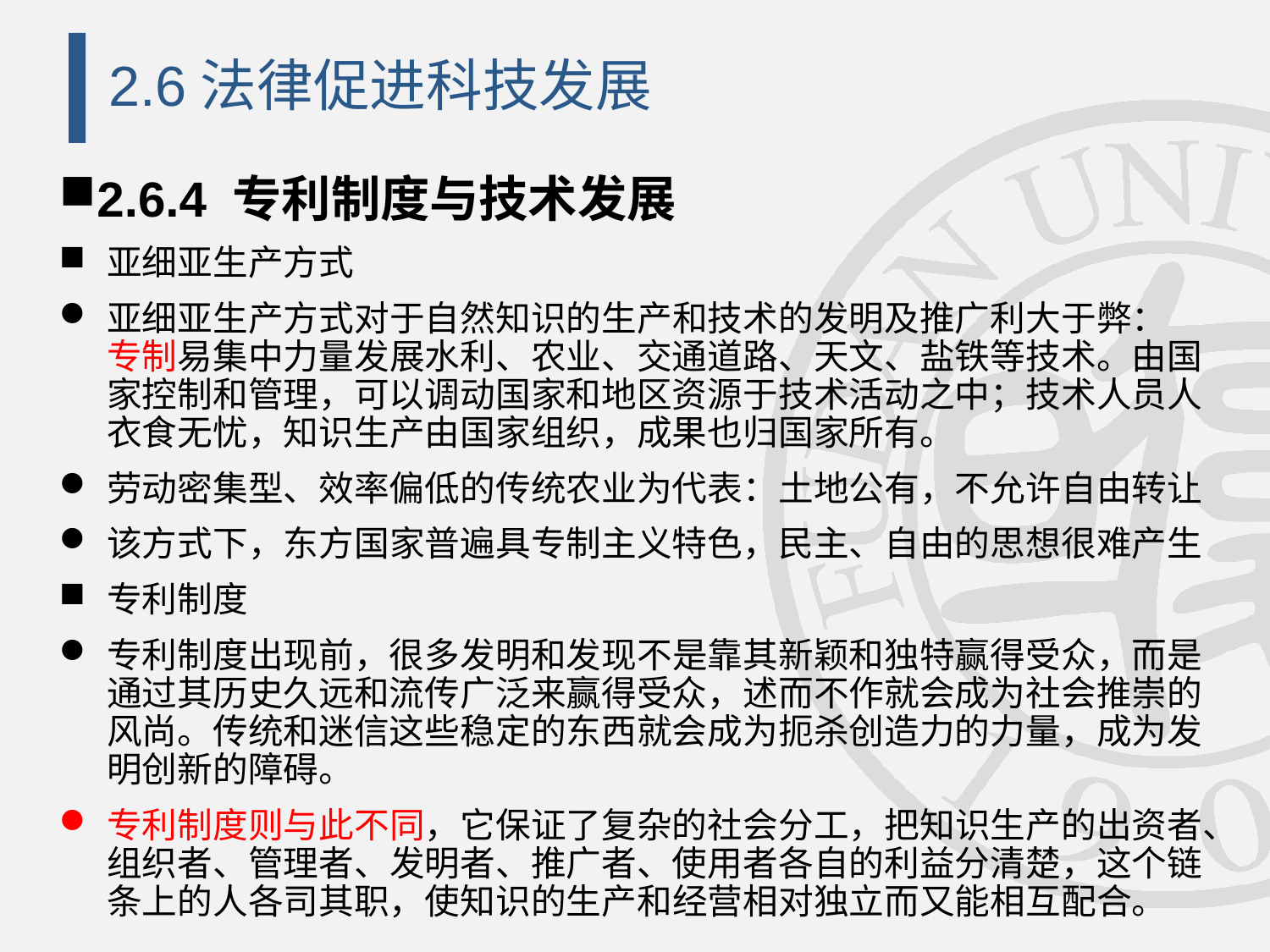

# 2.6法律促进科技发展
2.6.4 专利制度与技术发展
亚细亚生产方式
亚细亚生产方式对于自然知识的生产和技术的发明及推广利大于弊：
专制易集中力量发展水利、农业、交通道路、天文、盐铁等技术。由国家控制和管理，可以调动国家和地区资源于技术活动之中；技术人员人衣食无忧，知识生产由国家组织，成果也归国家所有。
劳动密集型、效率偏低的传统农业为代表：土地公有，不允许自由转让
该方式下，东方国家普遍具专制主义特色，民主、自由的思想很难产生
专利制度
专利制度出现前，很多发明和发现不是靠其新颖和独特赢得受众，而是通过其历史久远和流传广泛来赢得受众，述而不作就会成为社会推崇的风尚。传统和迷信这些稳定的东西就会成为扼杀创造力的力量，成为发明创新的障碍。
专利制度则与此不同，它保证了复杂的社会分工，把知识生产的出资者、组织者、管理者、发明者、推广者、使用者各自的利益分清楚，这个链条上的人各司其职，使知识的生产和经营相对独立而又能相互配合。